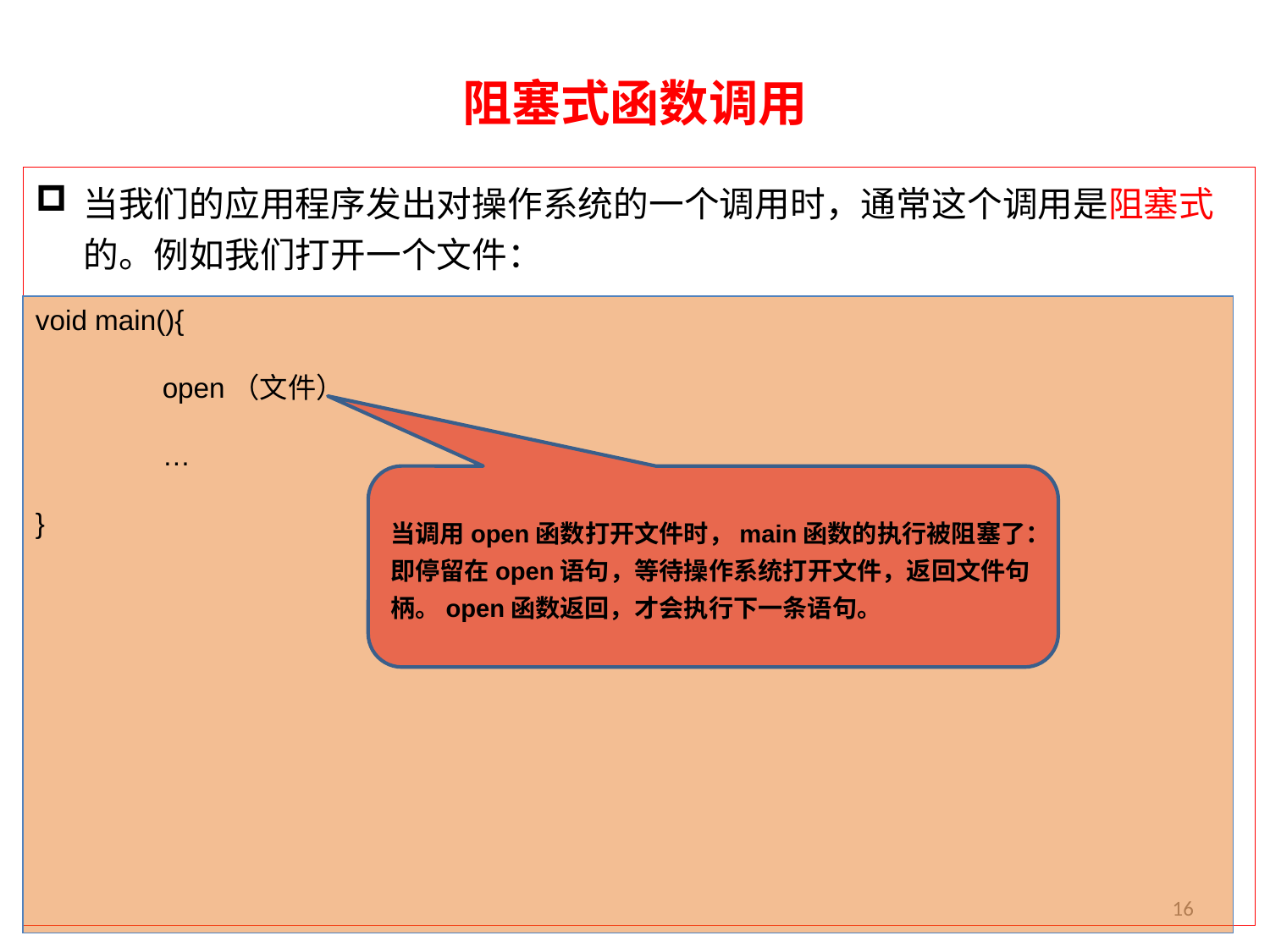

# 阻塞式函数调用
当我们的应用程序发出对操作系统的一个调用时，通常这个调用是阻塞式的。例如我们打开一个文件：
void main(){

	open（文件）

	…

}
当调用open函数打开文件时，main函数的执行被阻塞了：即停留在open语句，等待操作系统打开文件，返回文件句柄。open函数返回，才会执行下一条语句。
16